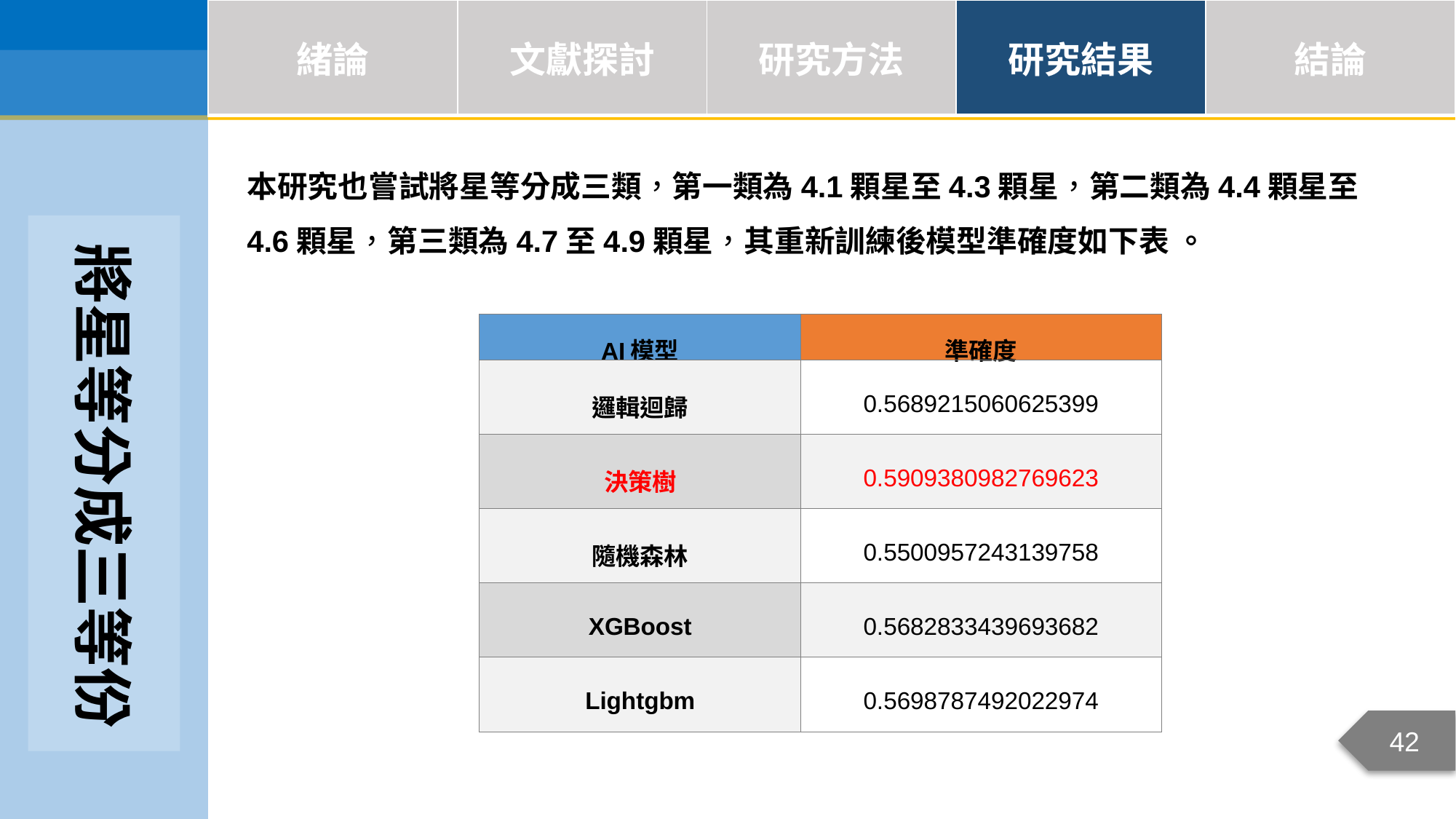

| 緒論 | 文獻探討 | 研究方法 | 研究結果 | 結論 |
| --- | --- | --- | --- | --- |

本研究也嘗試將星等分成三類，第一類為4.1顆星至4.3顆星，第二類為4.4顆星至4.6顆星，第三類為4.7至4.9顆星，其重新訓練後模型準確度如下表 。

將星等分成三等份
| AI模型 | 準確度 |
| --- | --- |
| 邏輯迴歸 | 0.5689215060625399 |
| 決策樹 | 0.5909380982769623 |
| 隨機森林 | 0.5500957243139758 |
| XGBoost | 0.5682833439693682 |
| Lightgbm | 0.5698787492022974 |